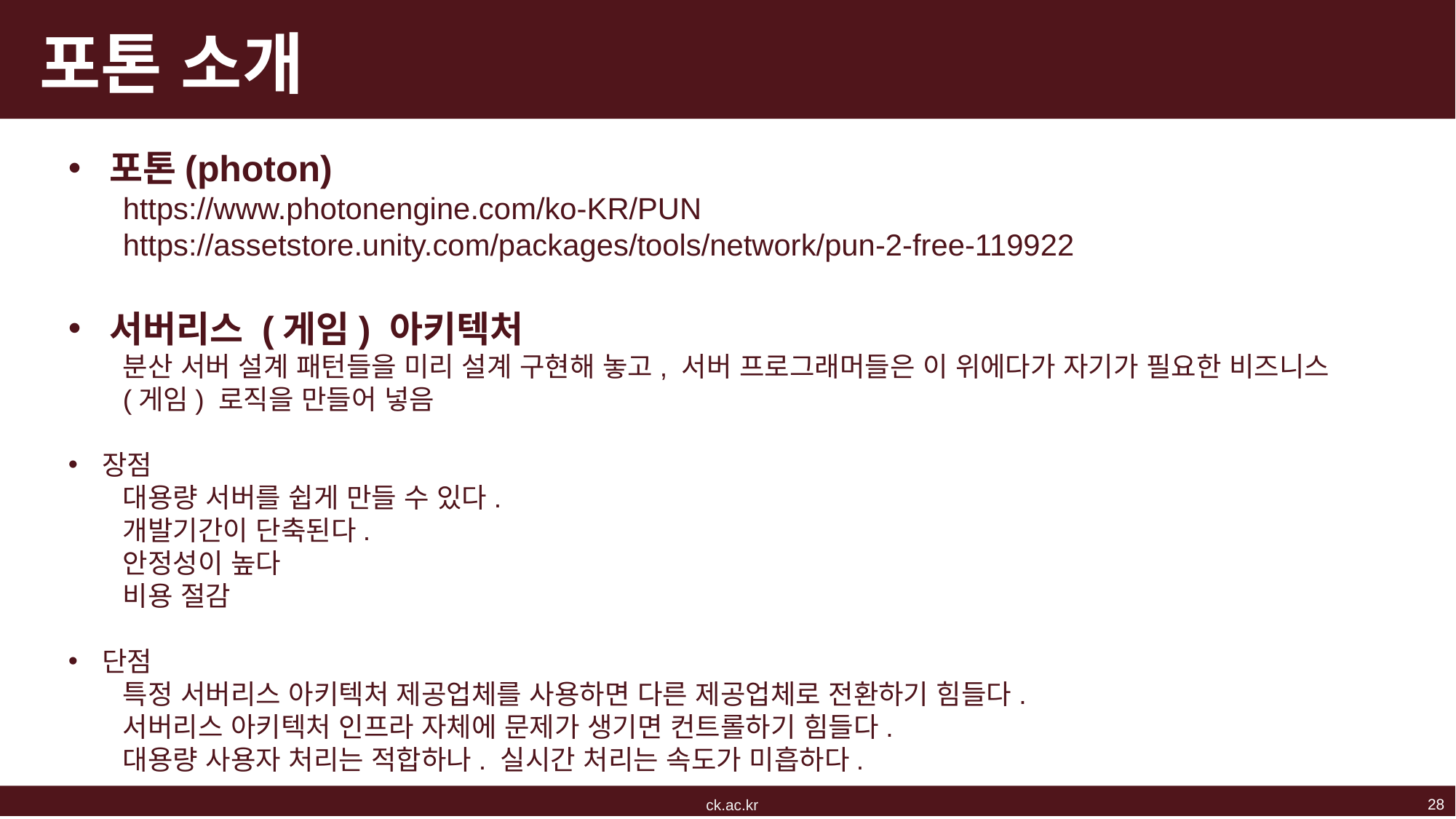

# 포톤 소개
포톤(photon)
https://www.photonengine.com/ko-KR/PUN
https://assetstore.unity.com/packages/tools/network/pun-2-free-119922

서버리스 (게임) 아키텍처
분산 서버 설계 패턴들을 미리 설계 구현해 놓고, 서버 프로그래머들은 이 위에다가 자기가 필요한 비즈니스(게임) 로직을 만들어 넣음

장점
대용량 서버를 쉽게 만들 수 있다.
개발기간이 단축된다.
안정성이 높다
비용 절감

단점
특정 서버리스 아키텍처 제공업체를 사용하면 다른 제공업체로 전환하기 힘들다.
서버리스 아키텍처 인프라 자체에 문제가 생기면 컨트롤하기 힘들다.
대용량 사용자 처리는 적합하나. 실시간 처리는 속도가 미흡하다.
28
ck.ac.kr